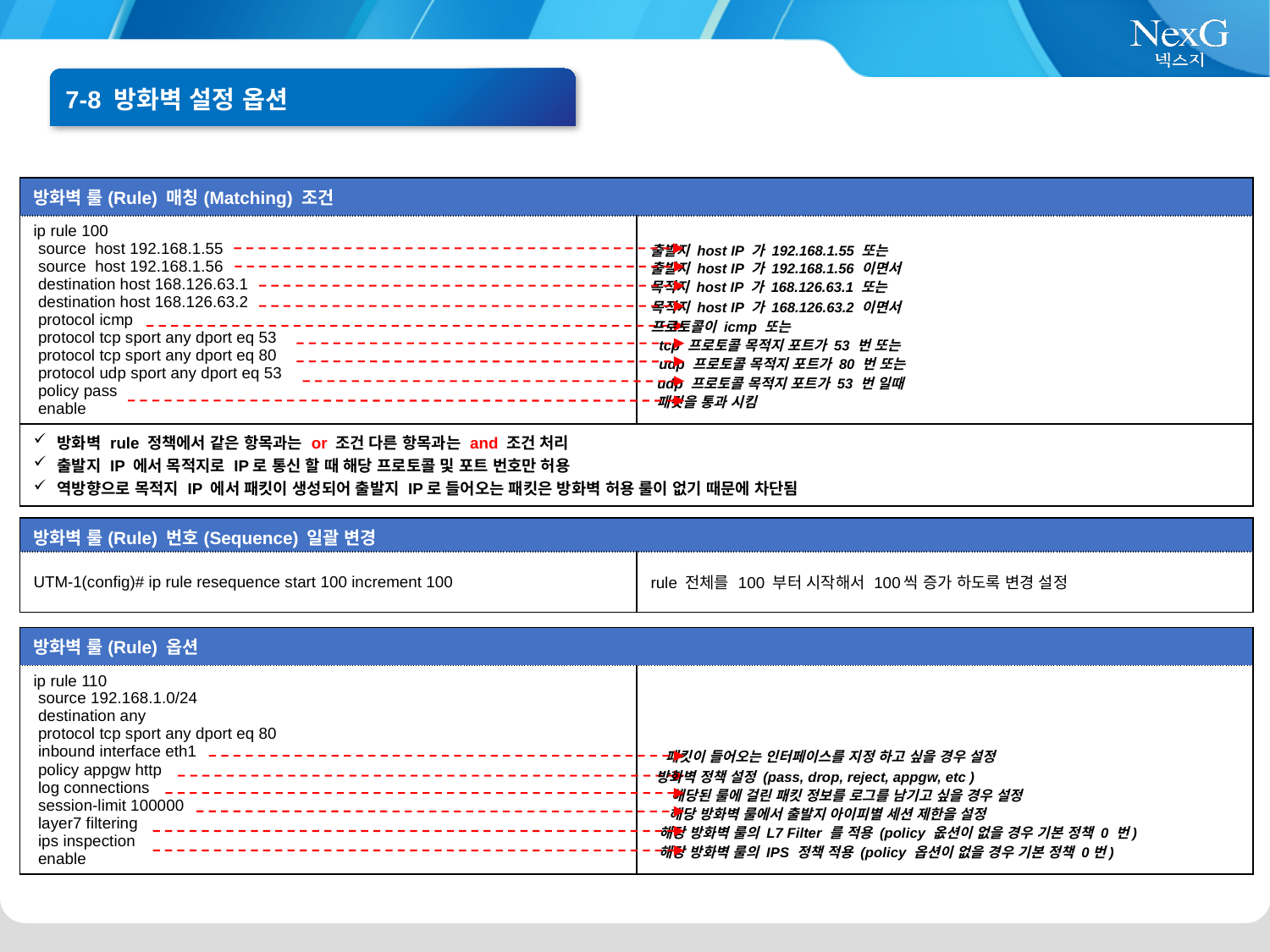

7-8 방화벽 설정 옵션
| 방화벽 룰(Rule) 매칭(Matching) 조건 |  |
| --- | --- |
| ip rule 100 source host 192.168.1.55 source host 192.168.1.56 destination host 168.126.63.1 destination host 168.126.63.2 protocol icmp protocol tcp sport any dport eq 53 protocol tcp sport any dport eq 80 protocol udp sport any dport eq 53 policy pass enable |  |
| 방화벽 rule 정책에서 같은 항목과는 or 조건 다른 항목과는 and 조건 처리 출발지 IP 에서 목적지로 IP로 통신 할 때 해당 프로토콜 및 포트 번호만 허용 역방향으로 목적지 IP 에서 패킷이 생성되어 출발지 IP로 들어오는 패킷은 방화벽 허용 룰이 없기 때문에 차단됨 |  |
출발지 host IP 가 192.168.1.55 또는

출발지 host IP 가 192.168.1.56 이면서

목적지 host IP 가 168.126.63.1 또는

목적지 host IP 가 168.126.63.2 이면서

프로토콜이 icmp 또는

tcp 프로토콜 목적지 포트가 53 번 또는

udp 프로토콜 목적지 포트가 80 번 또는

udp 프로토콜 목적지 포트가 53 번 일때

패킷을 통과 시킴

| 방화벽 룰(Rule) 번호(Sequence) 일괄 변경 |  |
| --- | --- |
| UTM-1(config)# ip rule resequence start 100 increment 100 | rule 전체를 100 부터 시작해서 100씩 증가 하도록 변경 설정 |
| 방화벽 룰(Rule) 옵션 |  |
| --- | --- |
| ip rule 110 source 192.168.1.0/24 destination any protocol tcp sport any dport eq 80 inbound interface eth1 policy appgw http log connections session-limit 100000 layer7 filtering ips inspection enable |  |
패킷이 들어오는 인터페이스를 지정 하고 싶을 경우 설정

방화벽 정책 설정 (pass, drop, reject, appgw, etc )

해당된 룰에 걸린 패킷 정보를 로그를 남기고 싶을 경우 설정

해당 방화벽 룰에서 출발지 아이피별 세션 제한을 설정

해당 방화벽 룰의 L7 Filter 를 적용 (policy 옶션이 없을 경우 기본 정책 0 번)

해당 방화벽 룰의 IPS 정책 적용 (policy 옵션이 없을 경우 기본 정책 0번)